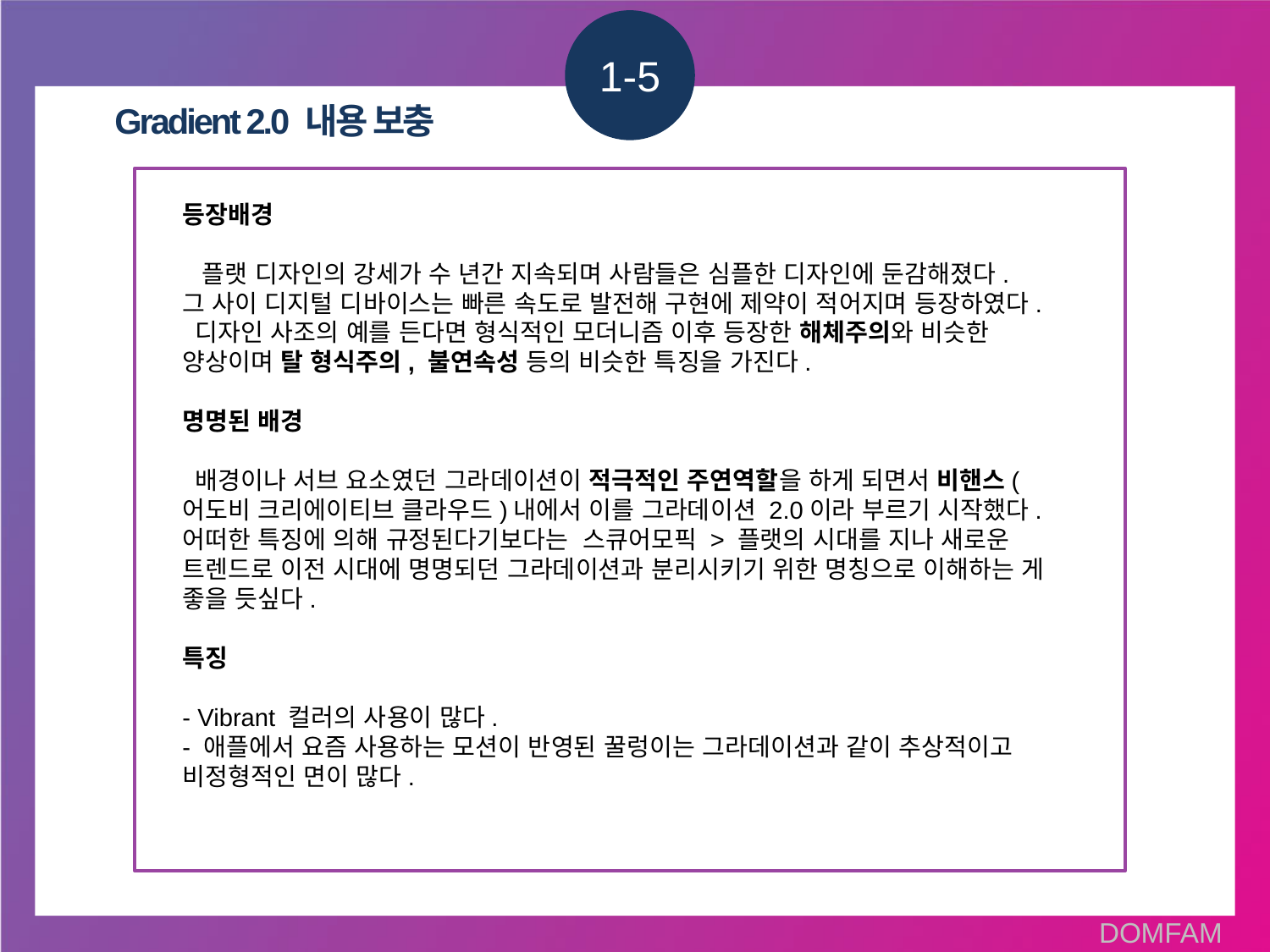

1-5

Gradient 2.0 내용 보충

등장배경

  플랫 디자인의 강세가 수 년간 지속되며 사람들은 심플한 디자인에 둔감해졌다.
그 사이 디지털 디바이스는 빠른 속도로 발전해 구현에 제약이 적어지며 등장하였다.
 디자인 사조의 예를 든다면 형식적인 모더니즘 이후 등장한 해체주의와 비슷한 양상이며 탈 형식주의, 불연속성 등의 비슷한 특징을 가진다.

명명된 배경

 배경이나 서브 요소였던 그라데이션이 적극적인 주연역할을 하게 되면서 비핸스(어도비 크리에이티브 클라우드)내에서 이를 그라데이션 2.0이라 부르기 시작했다.
어떠한 특징에 의해 규정된다기보다는  스큐어모픽 > 플랫의 시대를 지나 새로운 트렌드로 이전 시대에 명명되던 그라데이션과 분리시키기 위한 명칭으로 이해하는 게 좋을 듯싶다.

특징

- Vibrant 컬러의 사용이 많다.
- 애플에서 요즘 사용하는 모션이 반영된 꿀렁이는 그라데이션과 같이 추상적이고 비정형적인 면이 많다.

DOMFAM